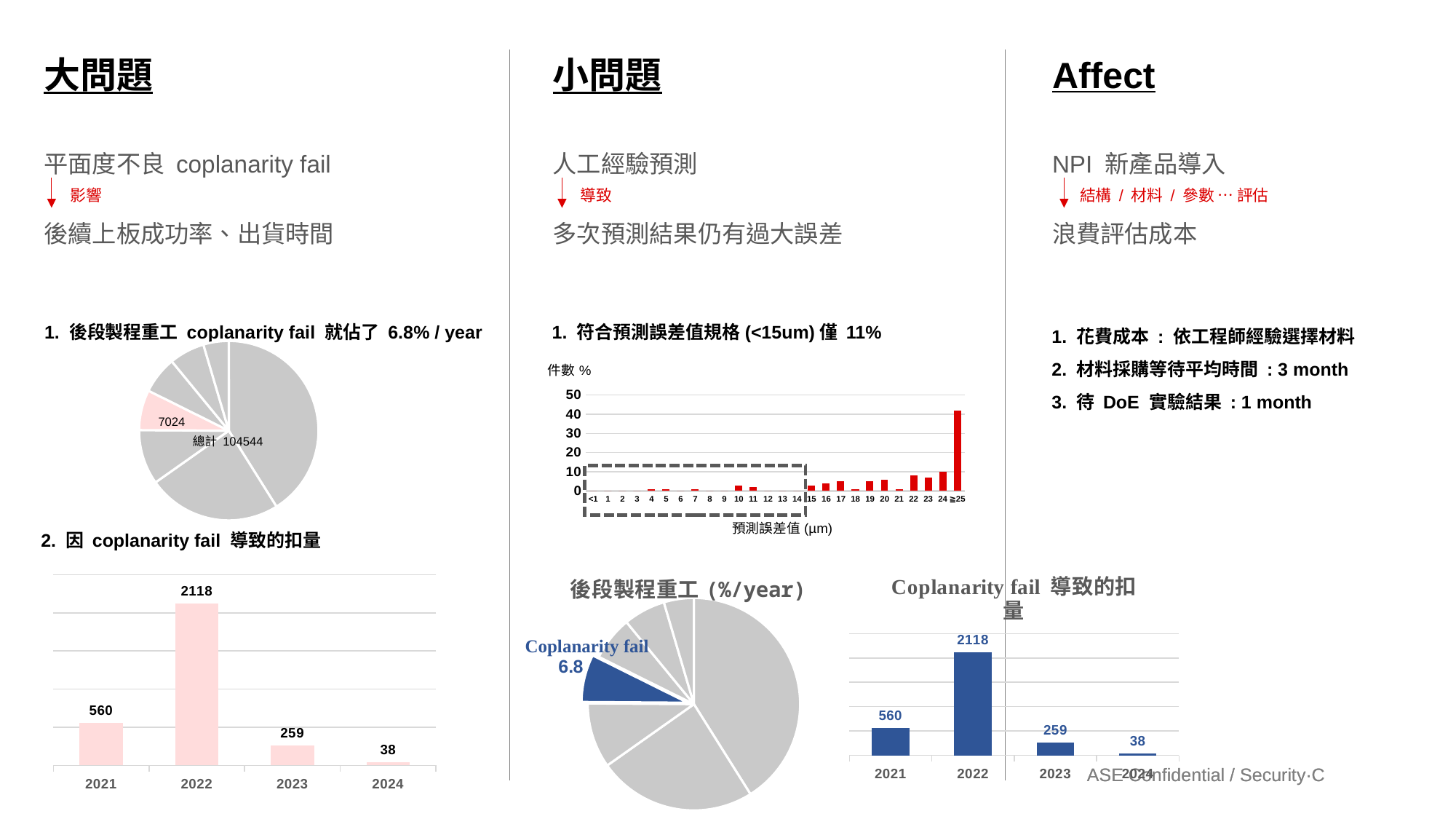

大問題

平面度不良 coplanarity fail

後續上板成功率、出貨時間
小問題

人工經驗預測

多次預測結果仍有過大誤差
Affect

NPI 新產品導入

浪費評估成本
影響
導致
結構 / 材料 / 參數 … 評估
1. 花費成本 : 依工程師經驗選擇材料
2. 材料採購等待平均時間 : 3 month
3. 待 DoE 實驗結果 : 1 month
1. 後段製程重工 coplanarity fail 就佔了 6.8% / year
1. 符合預測誤差值規格(<15um)僅 11%

### Chart

| Category | 欄1 |
|---|---|
| 1 | 38.6 |
| 2 | 22.7 |
| 3 | 9.3 |
| 4 | 6.8 |
| 5 | 6.3 |
| 6 | 6.0 |
| 7 | 4.3 |
|  | None |
|  | None |
|  | None |
|  | None |

### Chart

| Category |
|---|

### Chart

| Category | 工程經驗預測 |
|---|---|
| <1 | 0.0 |
| 1 | 0.0 |
| 2 | 0.0 |
| 3 | 0.0 |
| 4 | 1.0 |
| 5 | 1.0 |
| 6 | 0.0 |
| 7 | 1.0 |
| 8 | 0.0 |
| 9 | 0.0 |
| 10 | 3.0 |
| 11 | 2.0 |
| 12 | 0.0 |
| 13 | 0.0 |
| 14 | 0.0 |
| 15 | 3.0 |
| 16 | 4.0 |
| 17 | 5.0 |
| 18 | 1.0 |
| 19 | 5.0 |
| 20 | 6.0 |
| 21 | 1.0 |
| 22 | 8.0 |
| 23 | 7.0 |
| 24 | 10.0 |
| ≧25 | 42.0 |
7024
總計 104544

2. 因 coplanarity fail 導致的扣量

### Chart: 後段製程重工(%/year)

| Category | 欄1 |
|---|---|
| 1 | 38.6 |
| 2 | 22.7 |
| 3 | 9.3 |
| 4 | 6.8 |
| 5 | 6.3 |
| 6 | 6.0 |
| 7 | 4.3 |
|  | None |
|  | None |
|  | None |
|  | None |

### Chart: Coplanarity fail 導致的扣量

| Category | 扣量 |
|---|---|
| 2021 | 560.0 |
| 2022 | 2118.0 |
| 2023 | 259.0 |
| 2024 | 38.0 |

### Chart

| Category | 扣量 |
|---|---|
| 2021 | 560.0 |
| 2022 | 2118.0 |
| 2023 | 259.0 |
| 2024 | 38.0 |
Coplanarity fail